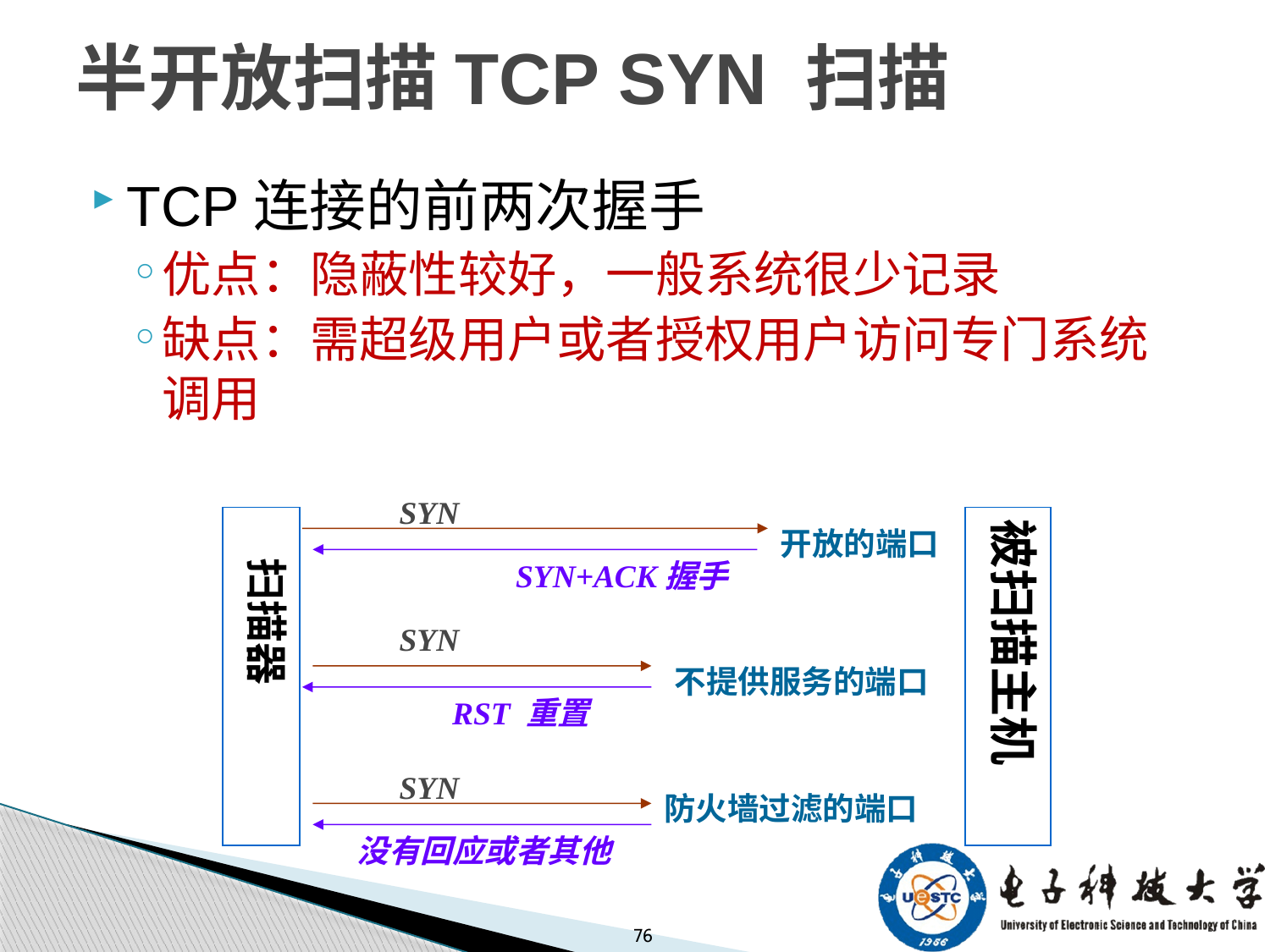

# 半开放扫描TCP SYN 扫描
TCP连接的前两次握手
优点：隐蔽性较好，一般系统很少记录
缺点：需超级用户或者授权用户访问专门系统调用
SYN
   扫描器
被扫描主机
开放的端口

SYN+ACK握手
SYN
不提供服务的端口

RST 重置
SYN
防火墙过滤的端口

没有回应或者其他
76